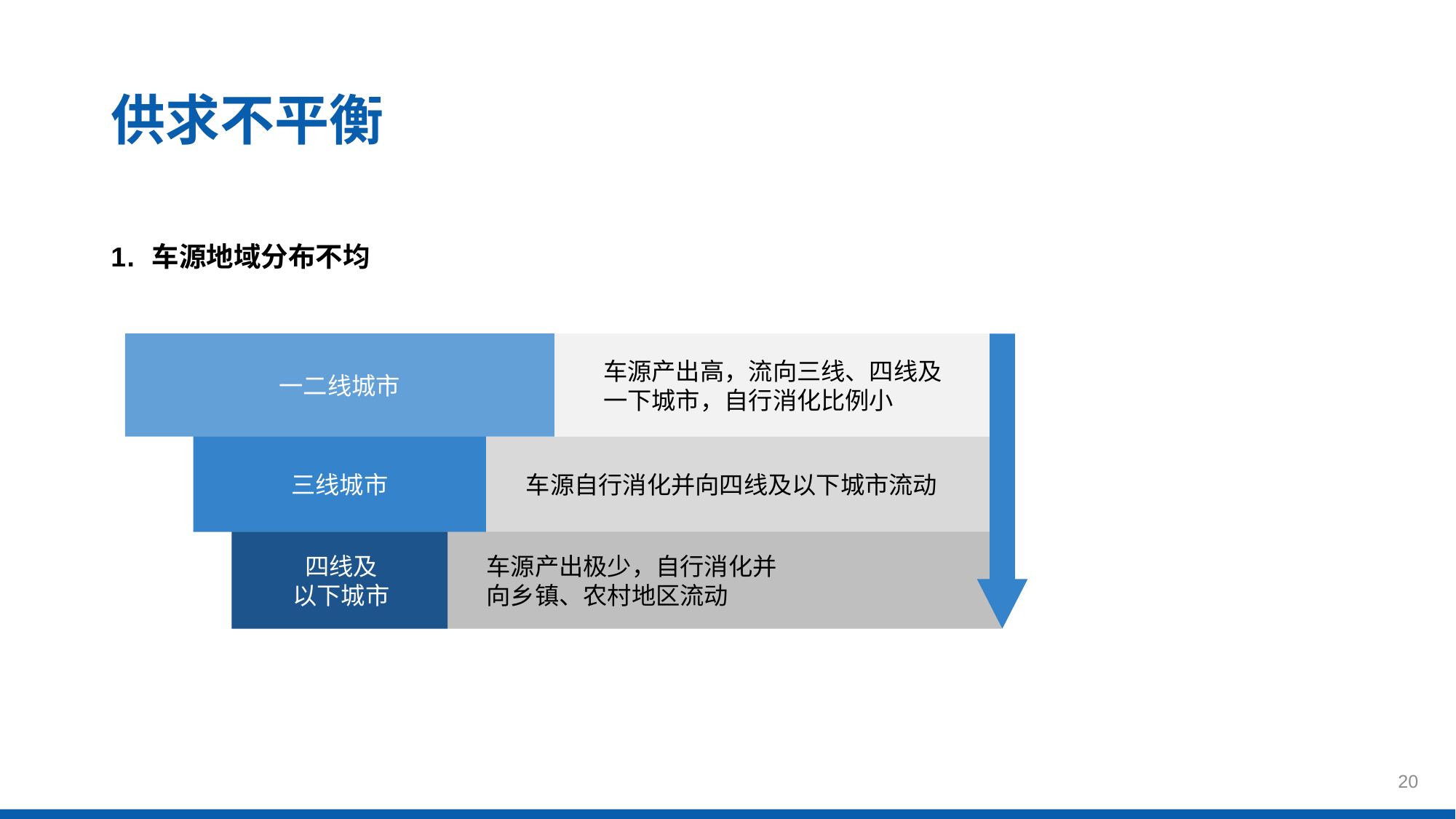

供求不平衡
车源地域分布不均

车源产出高，流向三线、四线及一下城市，自行消化比例小
一二线城市

三线城市
车源自行消化并向四线及以下城市流动

四线及
以下城市
车源产出极少，自行消化并向乡镇、农村地区流动
20